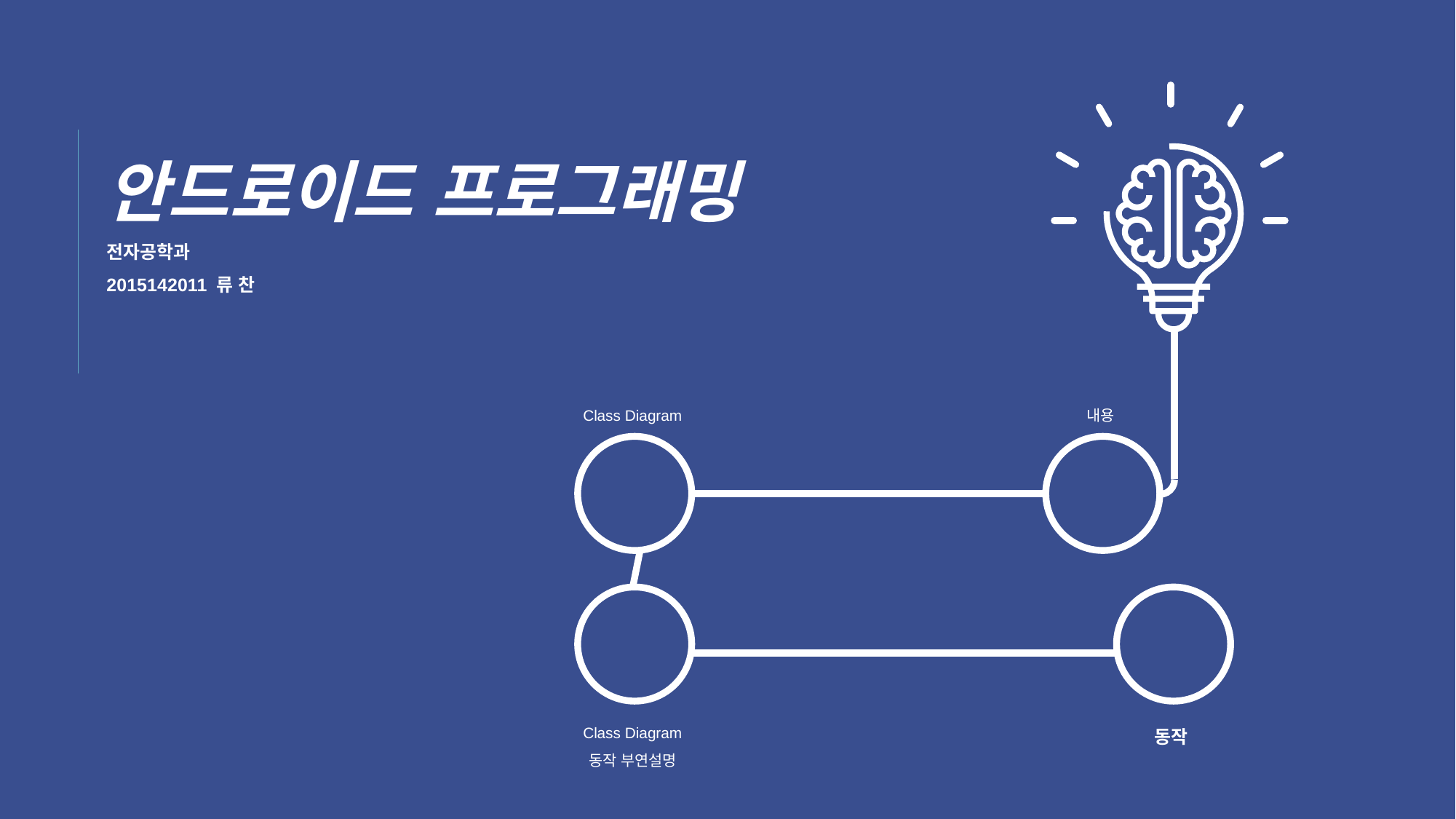

안드로이드 프로그래밍
전자공학과
2015142011 류 찬

Class Diagram
내용

Class Diagram
동작 부연설명
동작